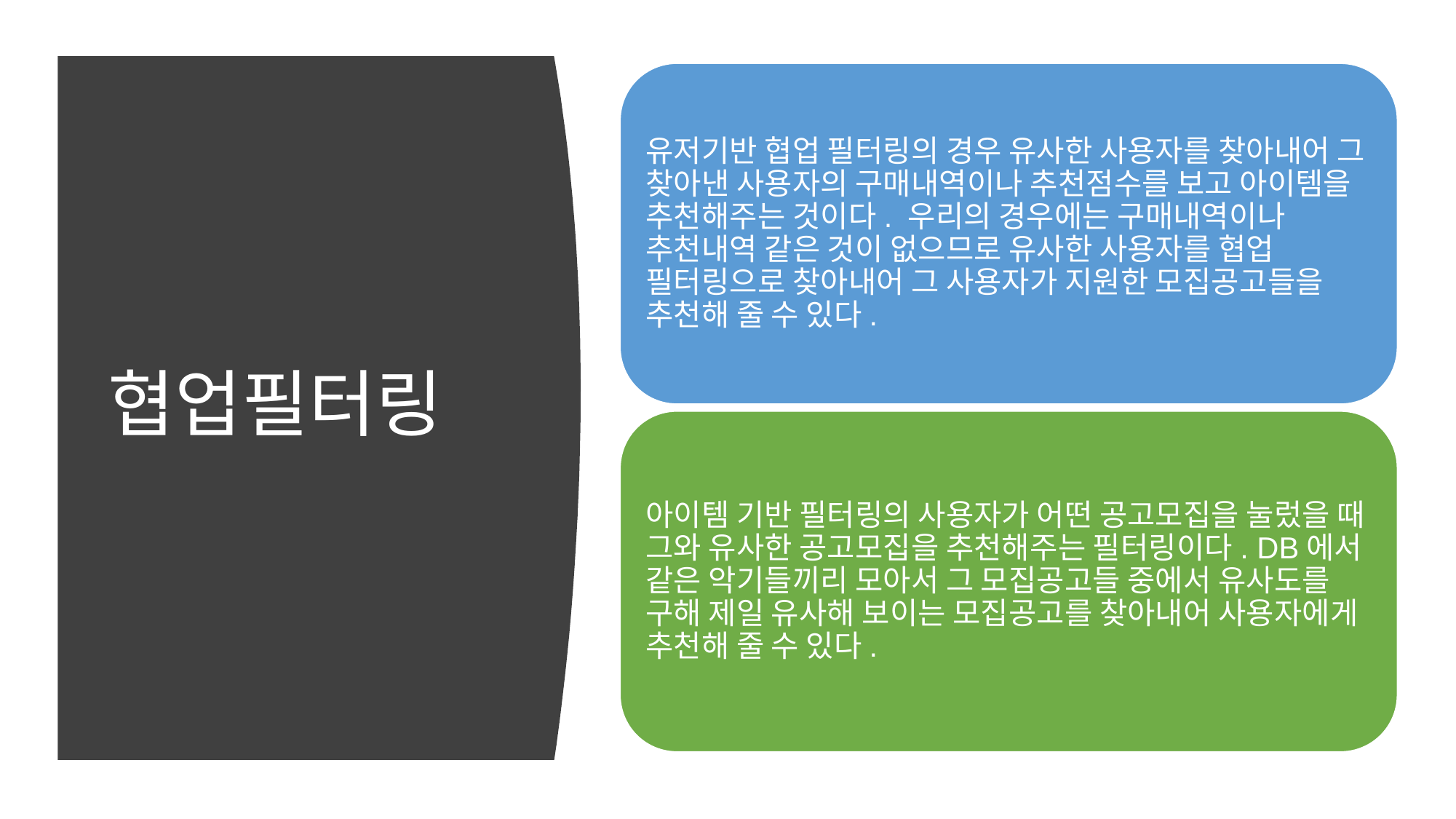

유저기반 협업 필터링의 경우 유사한 사용자를 찾아내어 그 찾아낸 사용자의 구매내역이나 추천점수를 보고 아이템을 추천해주는 것이다. 우리의 경우에는 구매내역이나 추천내역 같은 것이 없으므로 유사한 사용자를 협업 필터링으로 찾아내어 그 사용자가 지원한 모집공고들을 추천해 줄 수 있다.

아이템 기반 필터링의 사용자가 어떤 공고모집을 눌렀을 때 그와 유사한 공고모집을 추천해주는 필터링이다. DB에서 같은 악기들끼리 모아서 그 모집공고들 중에서 유사도를 구해 제일 유사해 보이는 모집공고를 찾아내어 사용자에게 추천해 줄 수 있다.
# 협업필터링